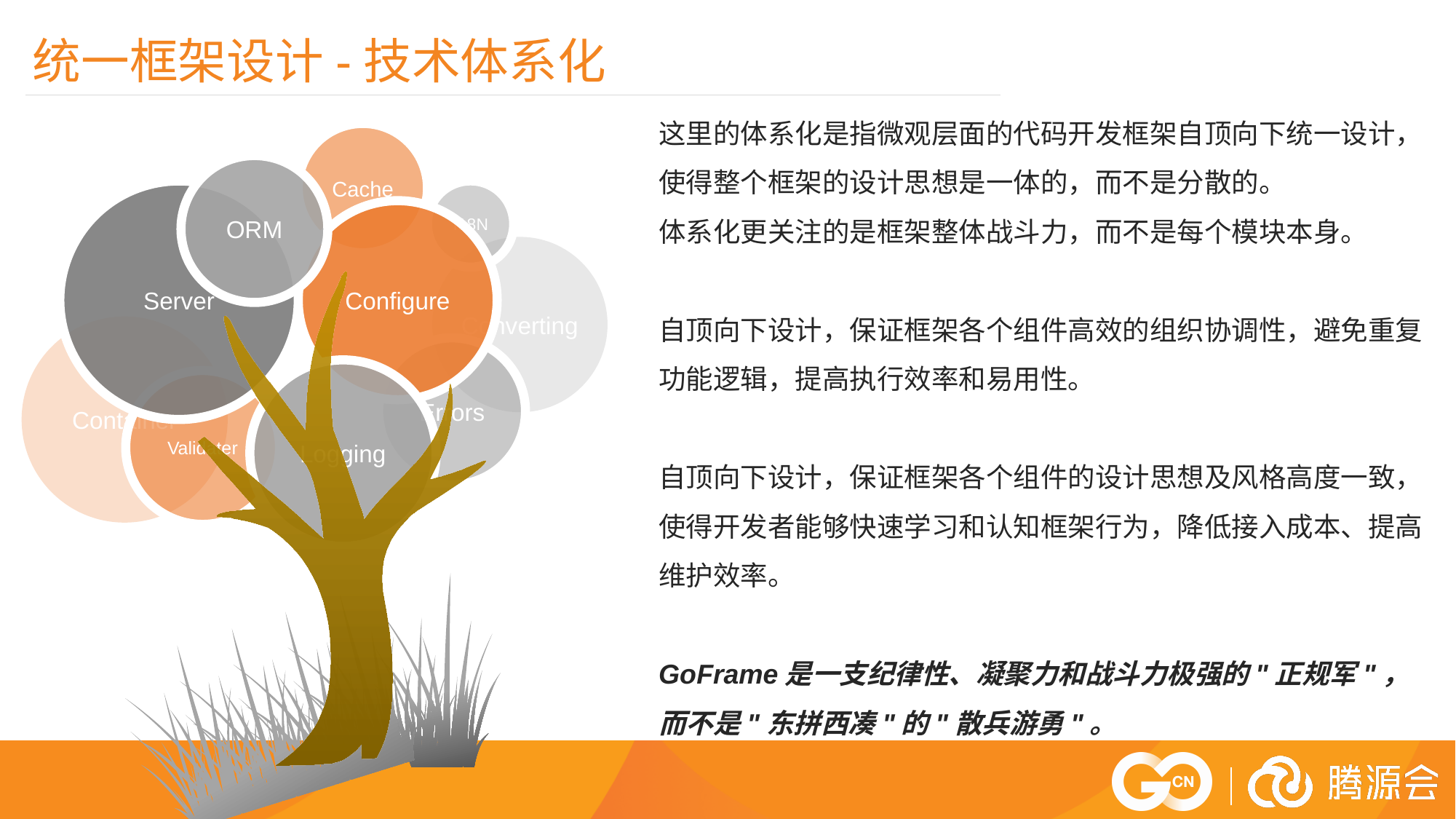

统一框架设计-技术体系化
这里的体系化是指微观层面的代码开发框架自顶向下统一设计，使得整个框架的设计思想是一体的，而不是分散的。
体系化更关注的是框架整体战斗力，而不是每个模块本身。

自顶向下设计，保证框架各个组件高效的组织协调性，避免重复功能逻辑，提高执行效率和易用性。

自顶向下设计，保证框架各个组件的设计思想及风格高度一致，使得开发者能够快速学习和认知框架行为，降低接入成本、提高维护效率。

GoFrame是一支纪律性、凝聚力和战斗力极强的"正规军"，而不是"东拼西凑"的"散兵游勇"。
Cache
ORM
Server
I18N
Configure
Converting

Container
Errors
Logging
Validater